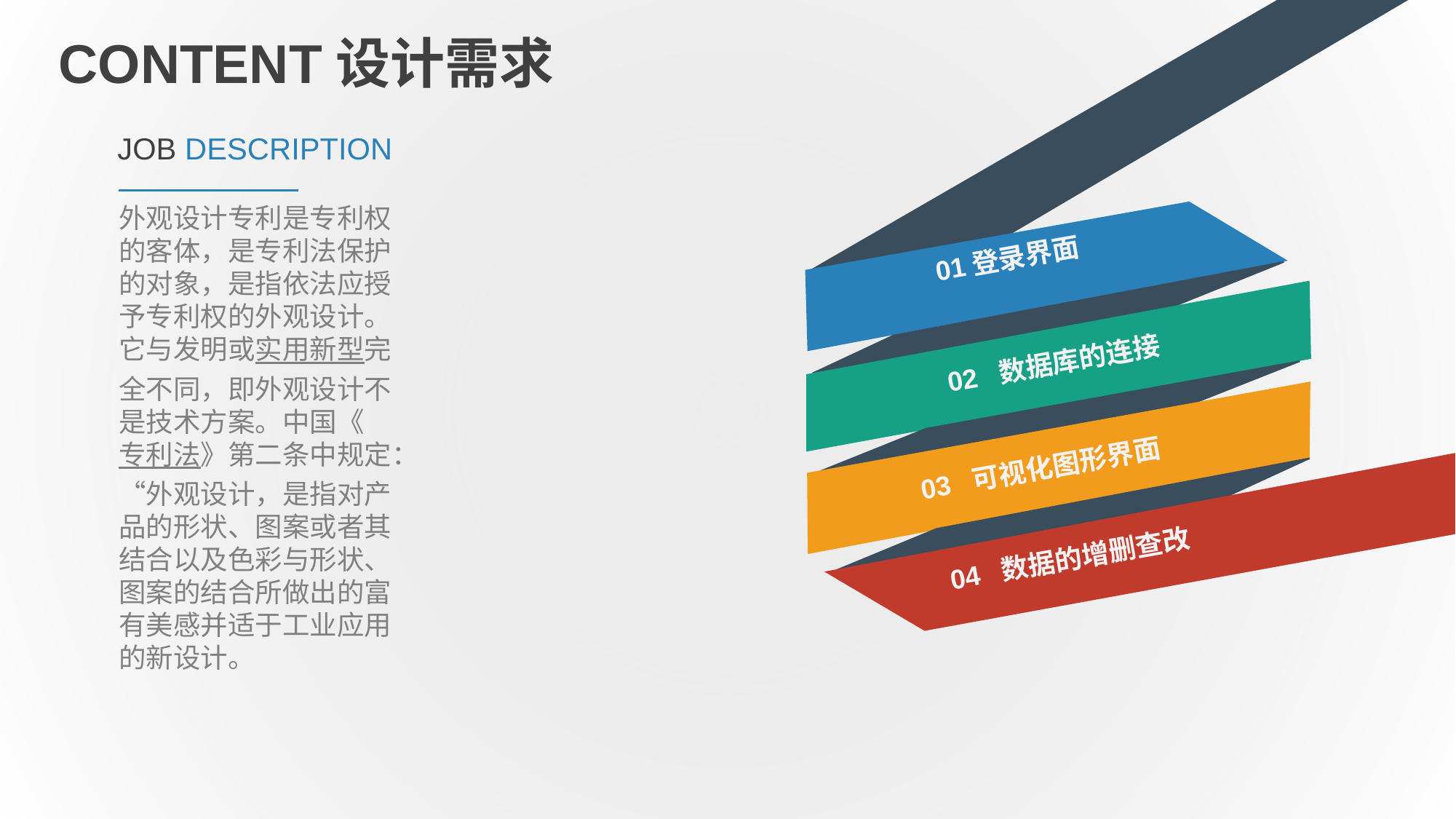

CONTENT设计需求
JOB DESCRIPTION
外观设计专利是专利权的客体，是专利法保护的对象，是指依法应授予专利权的外观设计。它与发明或实用新型完全不同，即外观设计不是技术方案。中国《专利法》第二条中规定：“外观设计，是指对产品的形状、图案或者其结合以及色彩与形状、图案的结合所做出的富有美感并适于工业应用的新设计。

01登录界面

02  数据库的连接
03  可视化图形界面
04  数据的增删查改